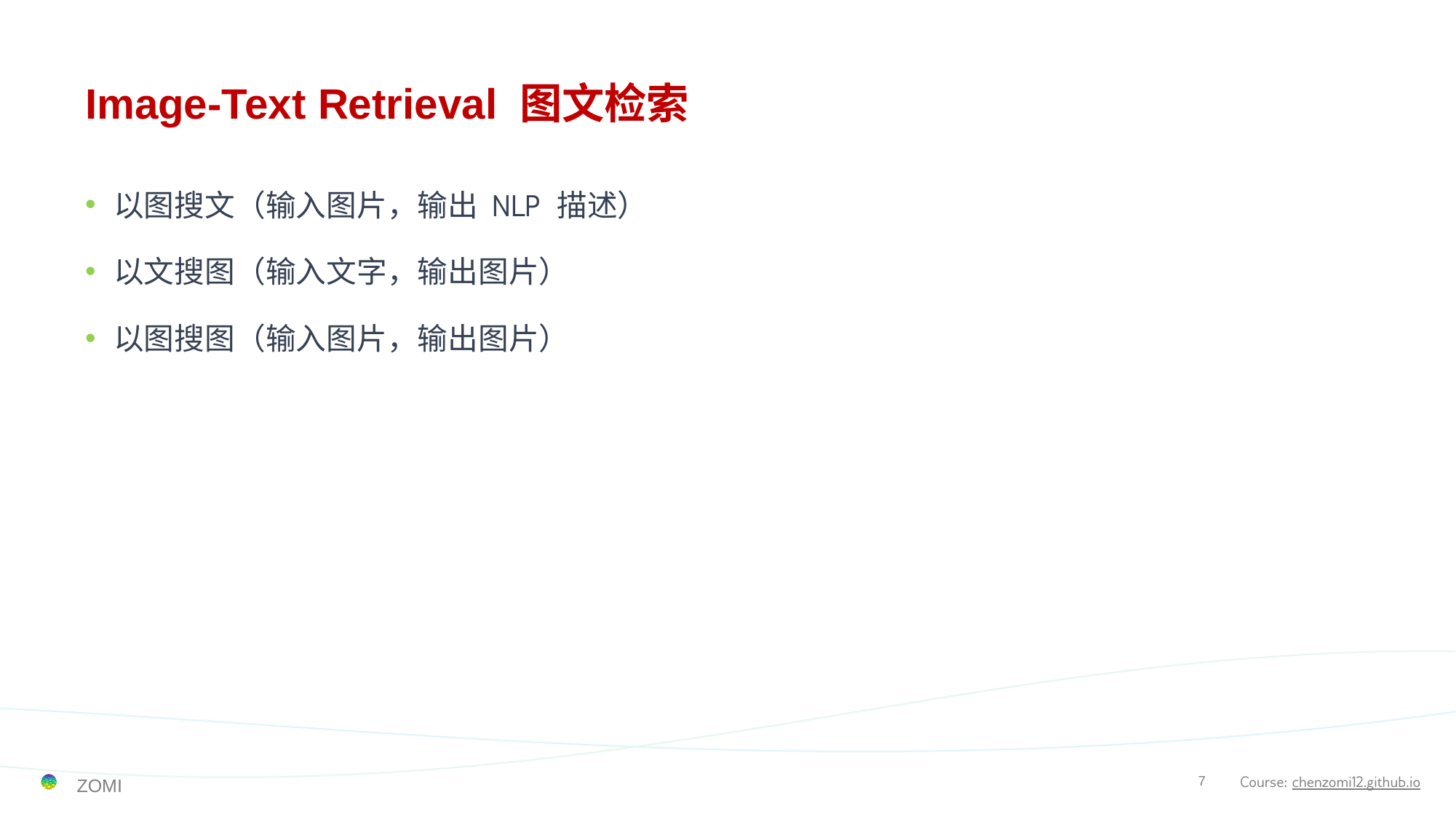

# Image-Text Retrieval 图文检索
以图搜文（输入图片，输出 NLP 描述）
以文搜图（输入文字，输出图片）
以图搜图（输入图片，输出图片）